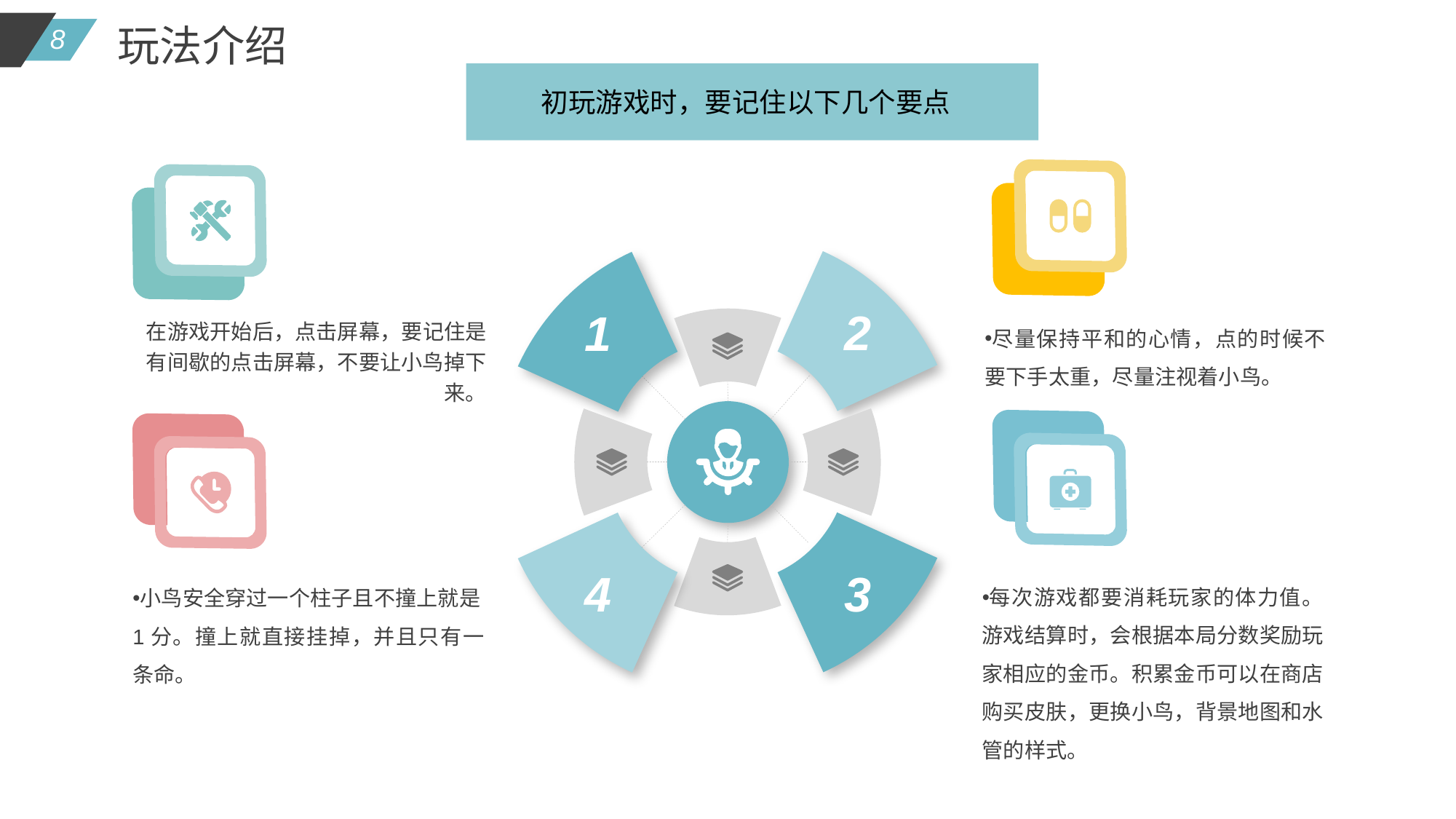

玩法介绍

初玩游戏时，要记住以下几个要点

2
1

尽量保持平和的心情，点的时候不要下手太重，尽量注视着小鸟。
在游戏开始后，点击屏幕，要记住是有间歇的点击屏幕，不要让小鸟掉下来。

3
4

每次游戏都要消耗玩家的体力值。游戏结算时，会根据本局分数奖励玩家相应的金币。积累金币可以在商店购买皮肤，更换小鸟，背景地图和水管的样式。
小鸟安全穿过一个柱子且不撞上就是1分。撞上就直接挂掉，并且只有一条命。